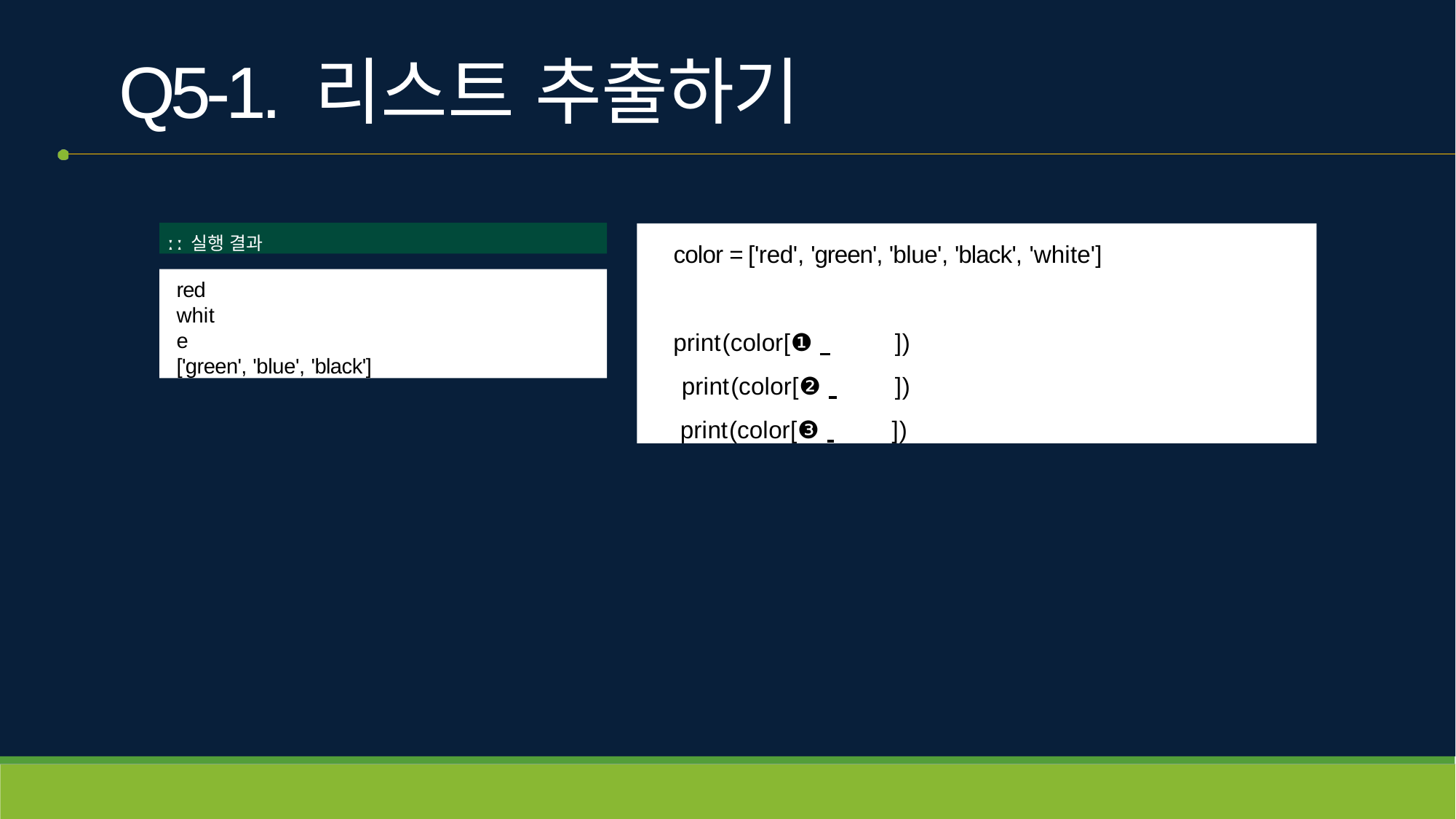

# Q5-1. 리스트 추출하기

ː ː 실행 결과
color = ['red', 'green', 'blue', 'black', 'white']

print(color[❶ 	])  print(color[❷ 	])  print(color[❸ 	])
red  white
['green', 'blue', 'black']